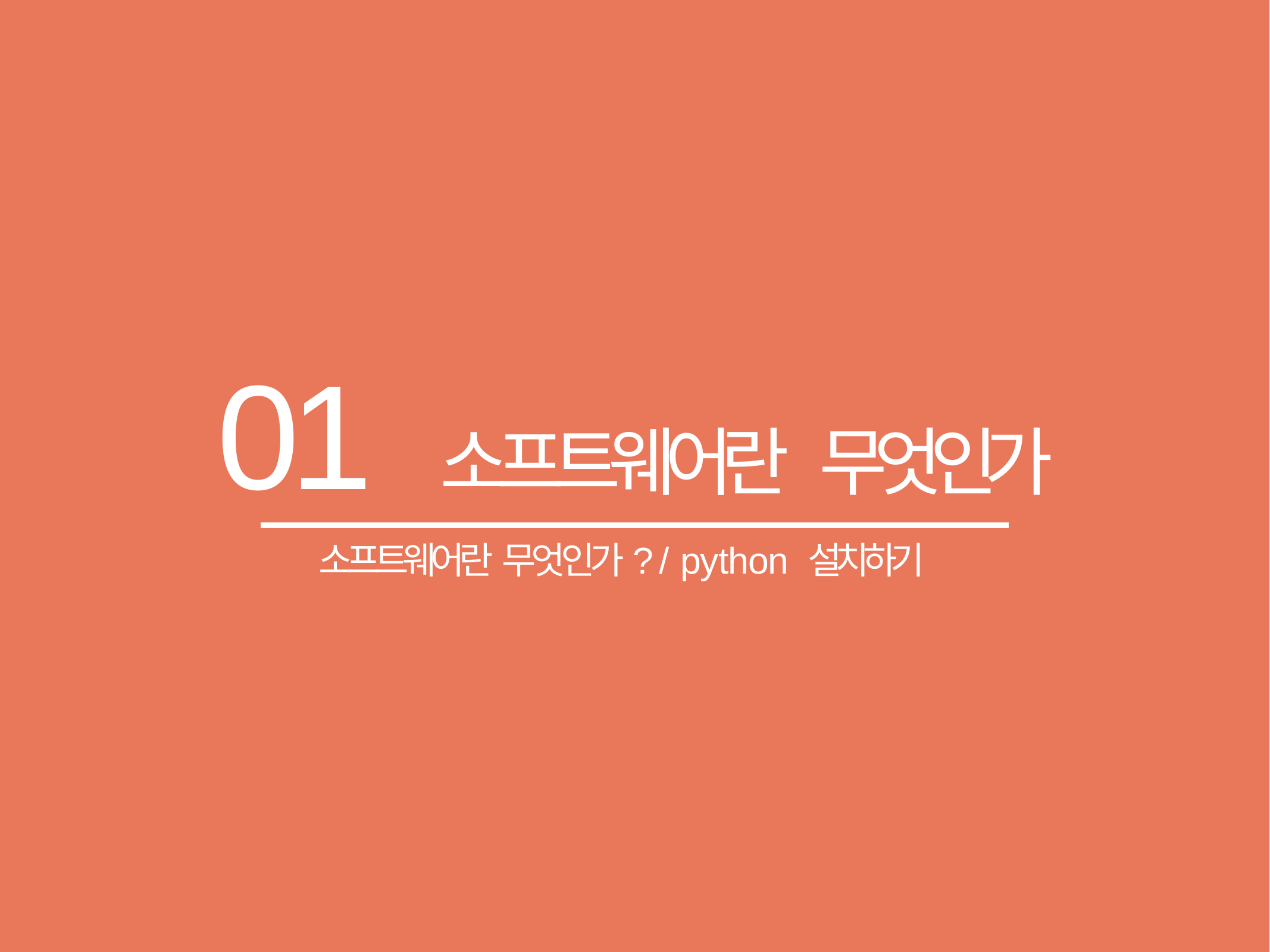

# 01 소프트웨어란  무엇인가

소프트웨어란  무엇인가? / python 설치하기